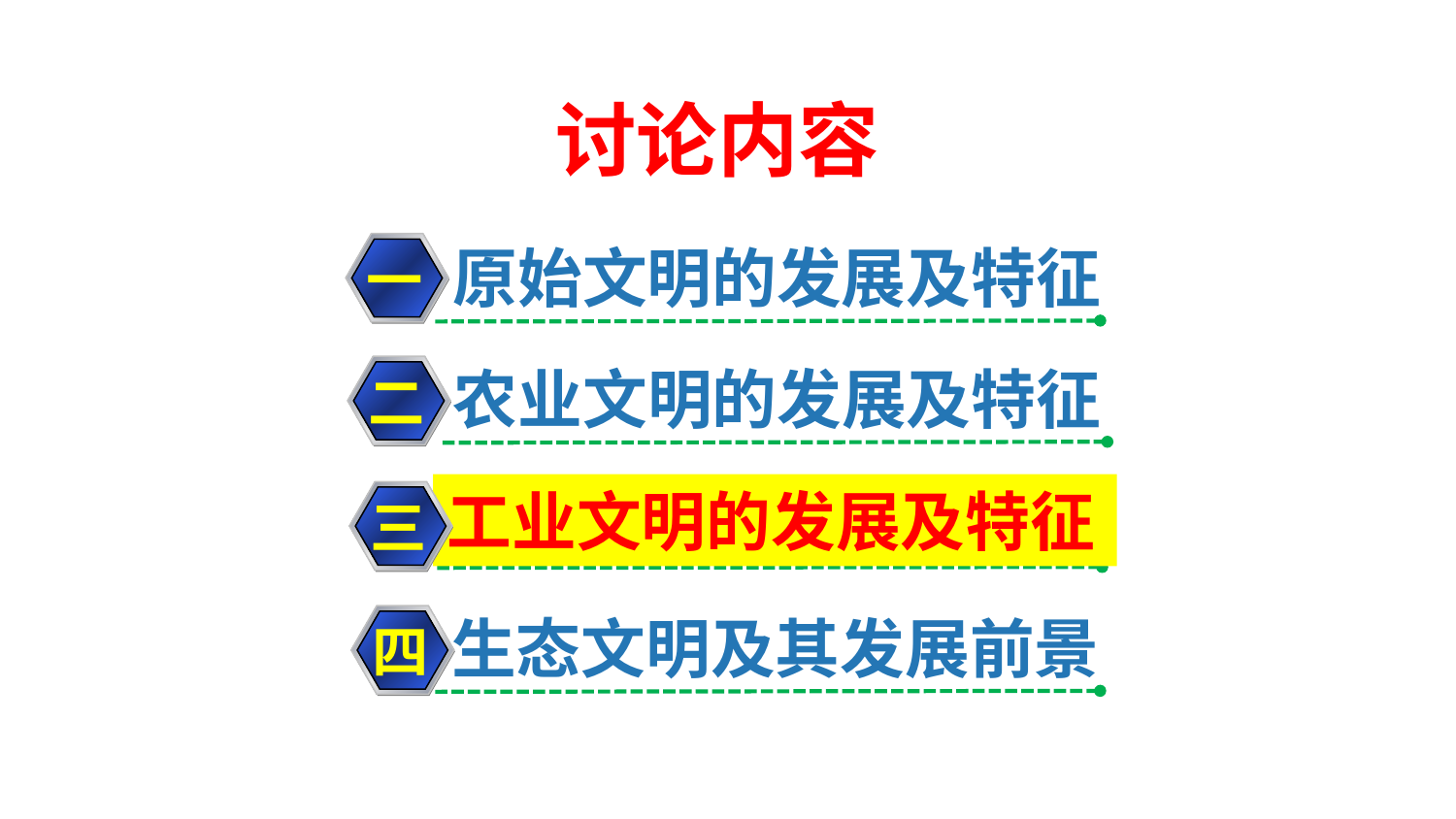

讨论内容
原始文明的发展及特征

一

农业文明的发展及特征

二

工业文明的发展及特征

三

生态文明及其发展前景

四